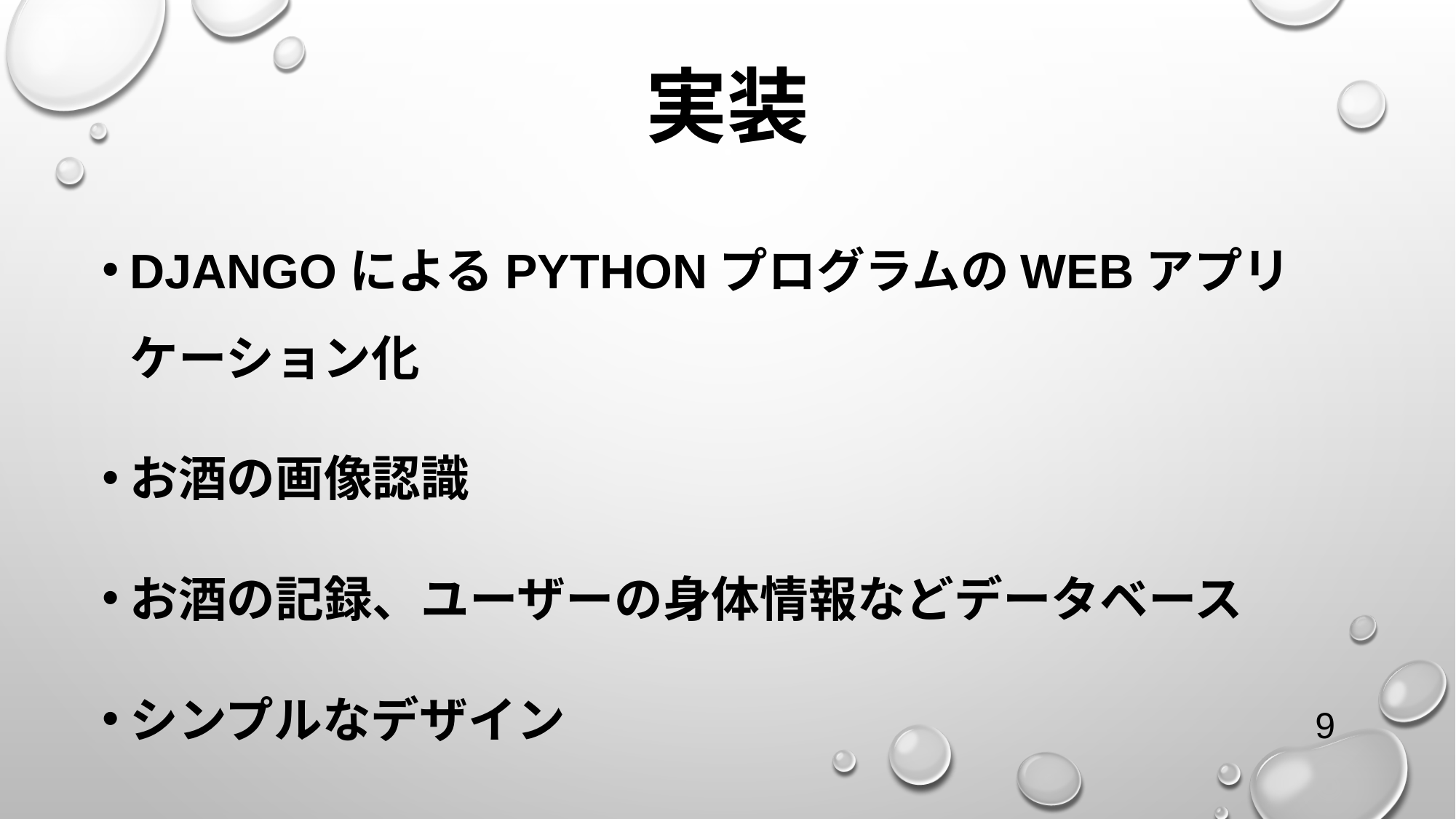

# 実装
Djangoによるpythonプログラムのwebアプリケーション化
お酒の画像認識
お酒の記録、ユーザーの身体情報などデータベース
シンプルなデザイン
9